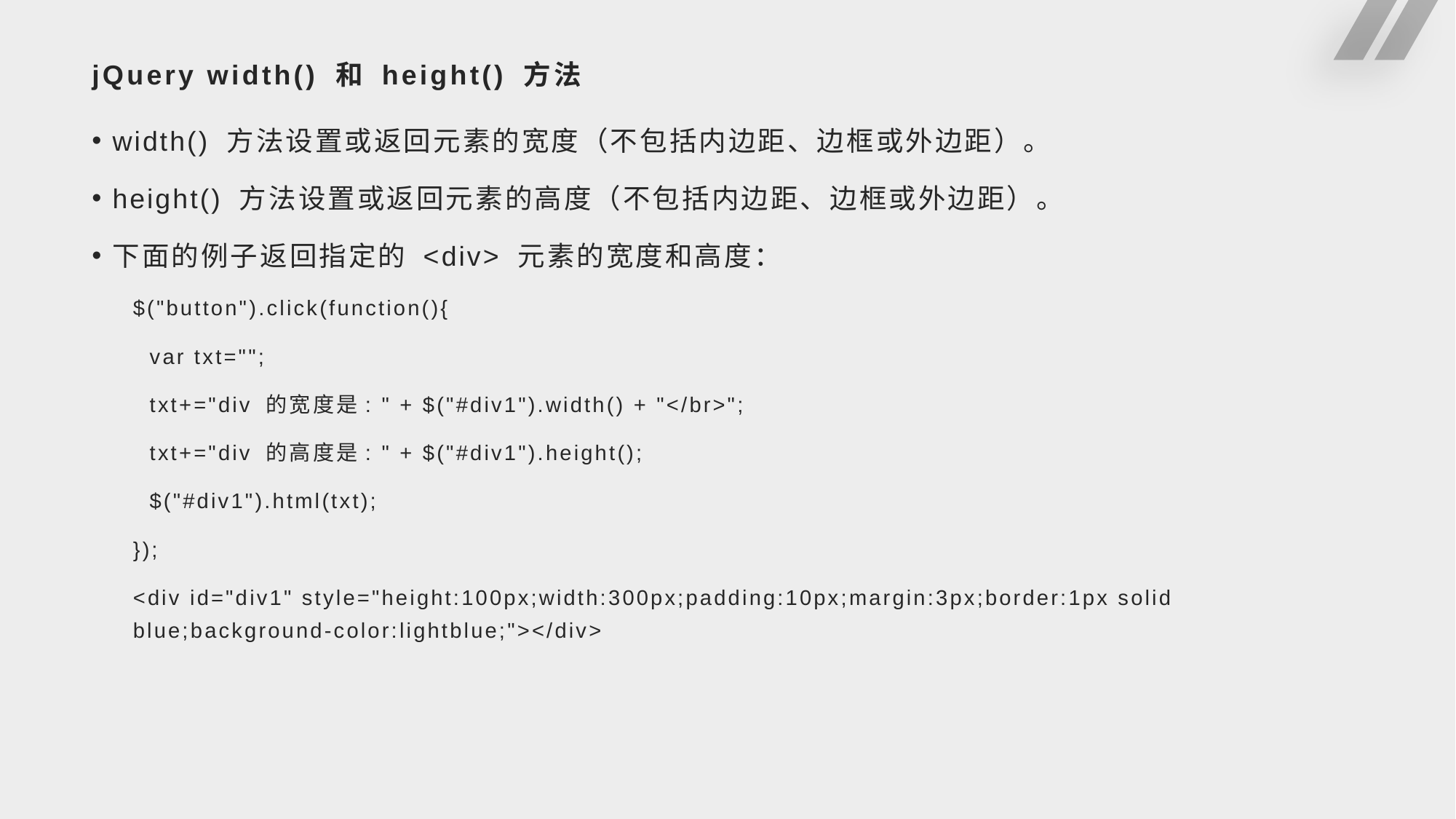

# jQuery width() 和 height() 方法
width() 方法设置或返回元素的宽度（不包括内边距、边框或外边距）。
height() 方法设置或返回元素的高度（不包括内边距、边框或外边距）。
下面的例子返回指定的 <div> 元素的宽度和高度：
$("button").click(function(){
  var txt="";
  txt+="div 的宽度是: " + $("#div1").width() + "</br>";
  txt+="div 的高度是: " + $("#div1").height();
  $("#div1").html(txt);
});
<div id="div1" style="height:100px;width:300px;padding:10px;margin:3px;border:1px solid blue;background-color:lightblue;"></div>